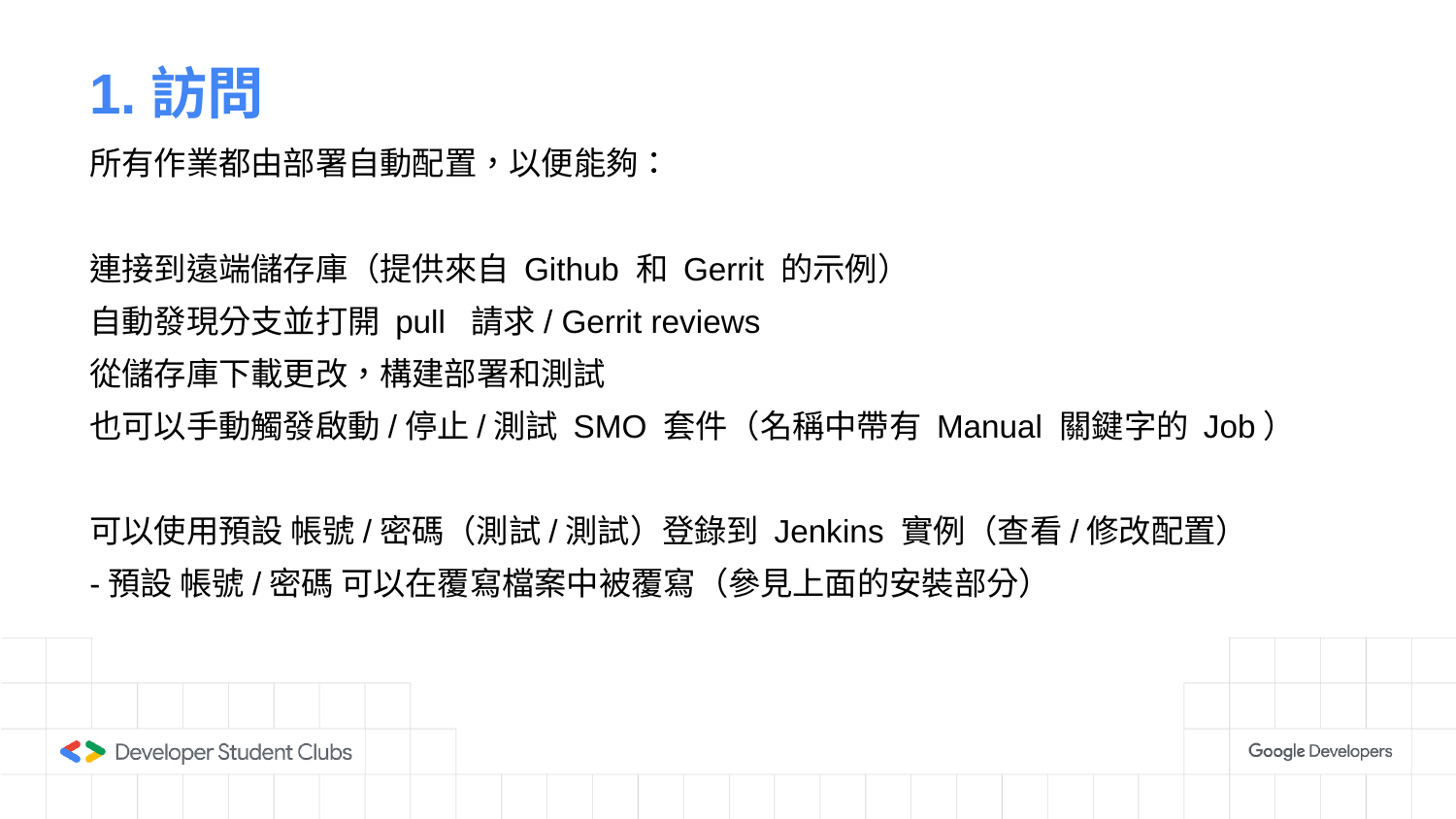

# 1.訪問
所有作業都由部署自動配置，以便能夠：

連接到遠端儲存庫（提供來自 Github 和 Gerrit 的示例）
自動發現分支並打開 pull  請求/ Gerrit reviews
從儲存庫下載更改，構建部署和測試
也可以手動觸發啟動/停止/測試 SMO 套件（名稱中帶有 Manual 關鍵字的 Job）

可以使用預設 帳號/密碼（測試/測試）登錄到 Jenkins 實例（查看/修改配置）
-預設 帳號/密碼 可以在覆寫檔案中被覆寫（參見上面的安裝部分）